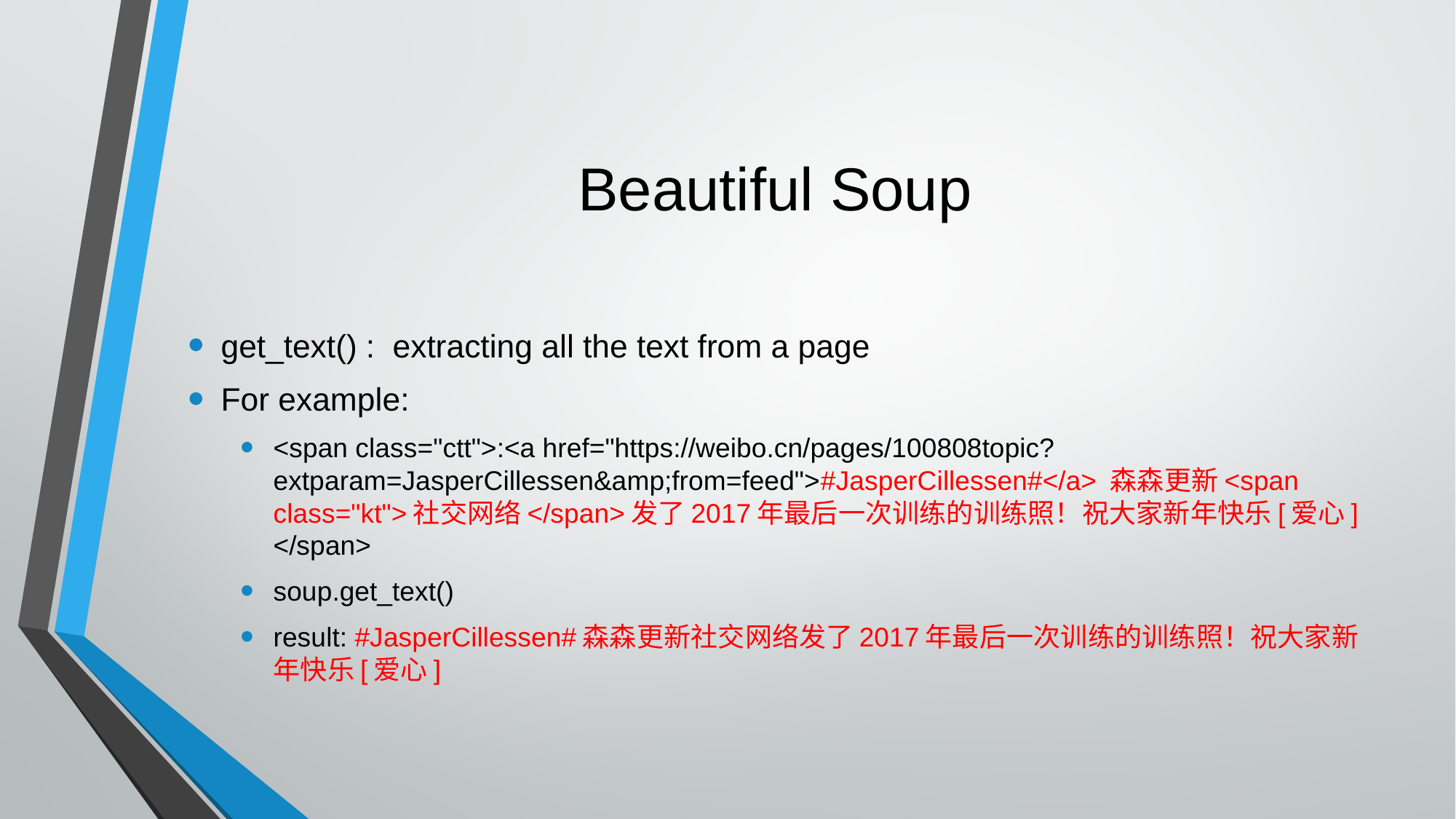

# Beautiful Soup
get_text() :  extracting all the text from a page
For example:
<span class="ctt">:<a href="https://weibo.cn/pages/100808topic?extparam=JasperCillessen&amp;from=feed">#JasperCillessen#</a> 森森更新<span class="kt">社交网络</span>发了2017年最后一次训练的训练照！祝大家新年快乐[爱心]️ ​</span>
soup.get_text()
result: #JasperCillessen#森森更新社交网络发了2017年最后一次训练的训练照！祝大家新年快乐[爱心]